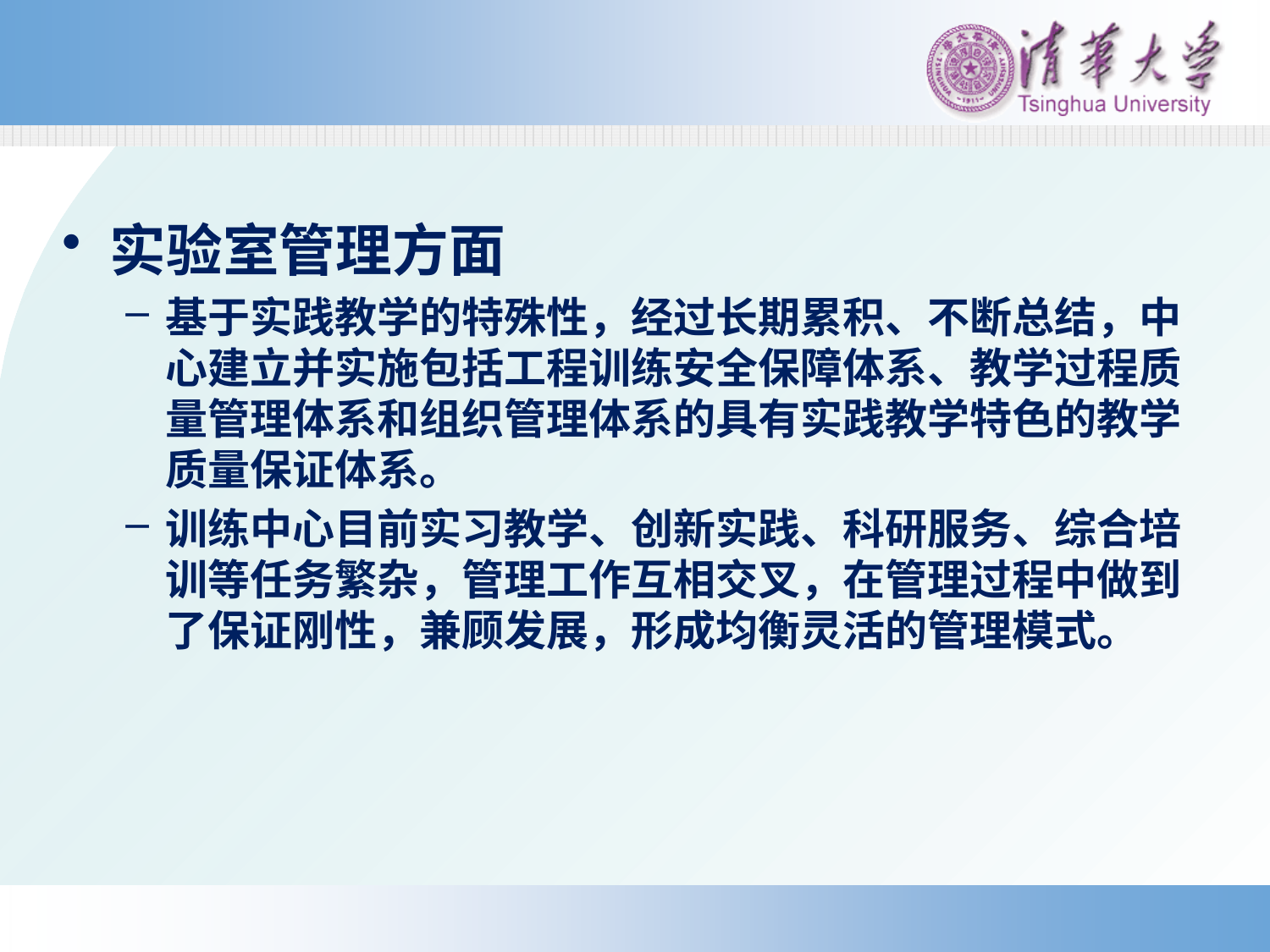

#
实验室管理方面
基于实践教学的特殊性，经过长期累积、不断总结，中心建立并实施包括工程训练安全保障体系、教学过程质量管理体系和组织管理体系的具有实践教学特色的教学质量保证体系。
训练中心目前实习教学、创新实践、科研服务、综合培训等任务繁杂，管理工作互相交叉，在管理过程中做到了保证刚性，兼顾发展，形成均衡灵活的管理模式。